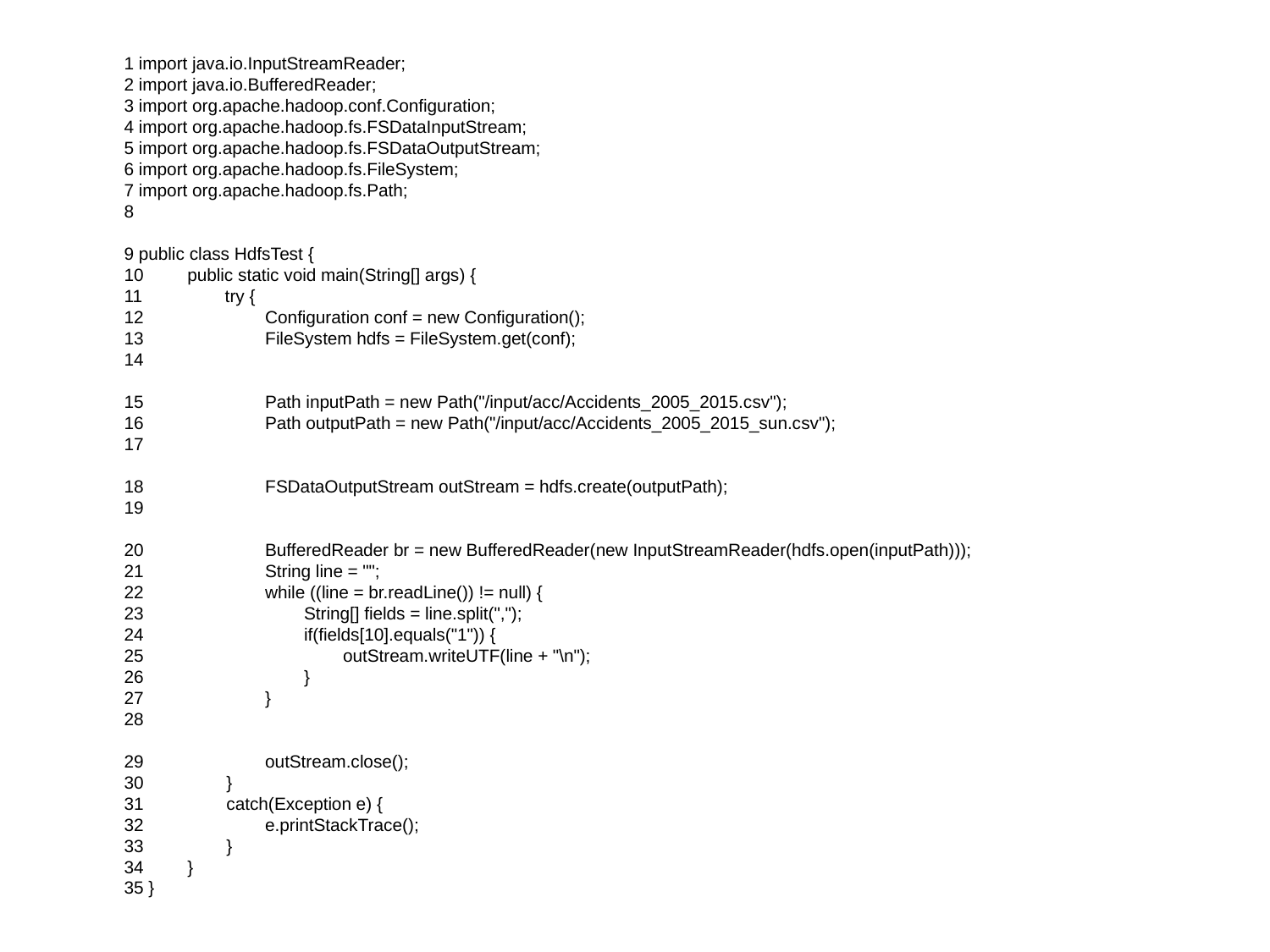

HDFS 파일 읽고 쓰기(분산처리는 아님) 교제 실습2
1 import java.io.InputStreamReader;
2 import java.io.BufferedReader;
3 import org.apache.hadoop.conf.Configuration;
4 import org.apache.hadoop.fs.FSDataInputStream;
5 import org.apache.hadoop.fs.FSDataOutputStream;
6 import org.apache.hadoop.fs.FileSystem;
7 import org.apache.hadoop.fs.Path;
8

9 public class HdfsTest {
10         public static void main(String[] args) {
11                 try {
12                         Configuration conf = new Configuration();
13                         FileSystem hdfs = FileSystem.get(conf);
14

15                         Path inputPath = new Path("/input/acc/Accidents_2005_2015.csv");
16                         Path outputPath = new Path("/input/acc/Accidents_2005_2015_sun.csv");
17

18                         FSDataOutputStream outStream = hdfs.create(outputPath);
19

20                         BufferedReader br = new BufferedReader(new InputStreamReader(hdfs.open(inputPath)));
21                         String line = "";
22                         while ((line = br.readLine()) != null) {
23                                 String[] fields = line.split(",");
24                                 if(fields[10].equals("1")) {
25                                         outStream.writeUTF(line + "\n");
26                                 }
27                         }
28

29                         outStream.close();
30                 }
31                 catch(Exception e) {
32                         e.printStackTrace();
33                 }
34         }
35 }